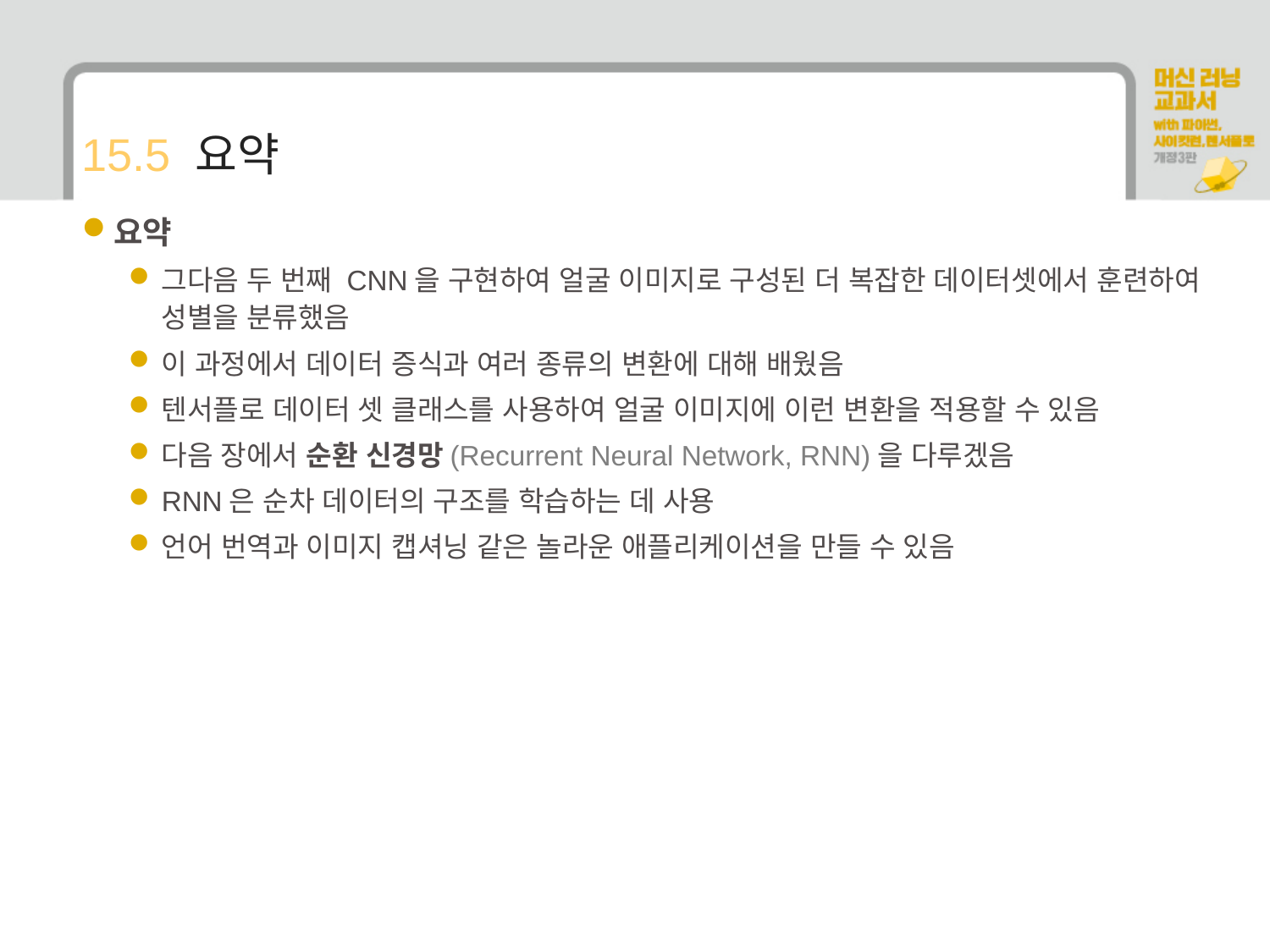

# 15.5 요약
요약
그다음 두 번째 CNN을 구현하여 얼굴 이미지로 구성된 더 복잡한 데이터셋에서 훈련하여 성별을 분류했음
이 과정에서 데이터 증식과 여러 종류의 변환에 대해 배웠음
텐서플로 데이터 셋 클래스를 사용하여 얼굴 이미지에 이런 변환을 적용할 수 있음
다음 장에서 순환 신경망(Recurrent Neural Network, RNN)을 다루겠음
RNN은 순차 데이터의 구조를 학습하는 데 사용
언어 번역과 이미지 캡셔닝 같은 놀라운 애플리케이션을 만들 수 있음